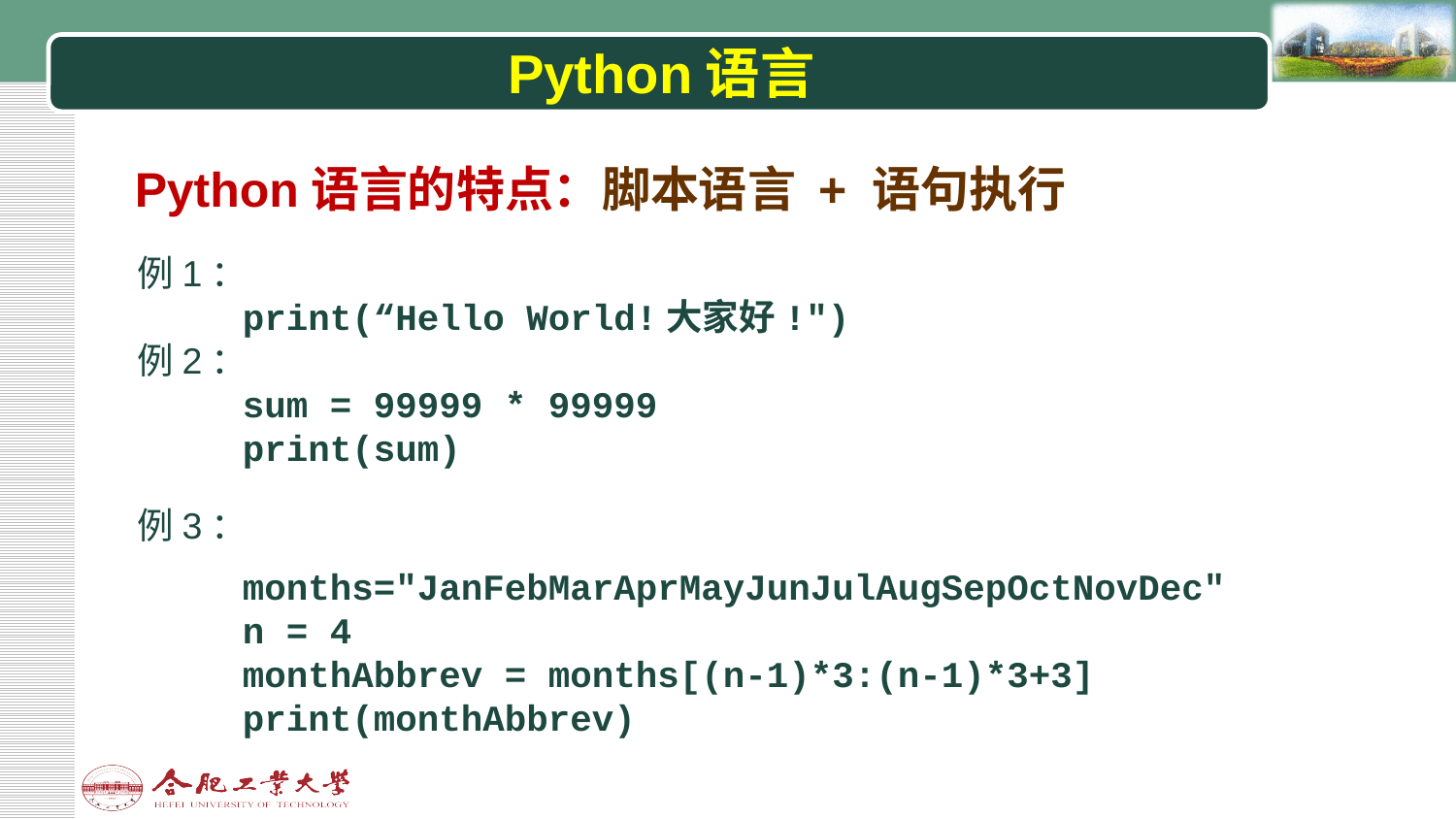

# Python语言
Python语言的特点：脚本语言 + 语句执行
  例1：
      print(“Hello World!大家好!")
  例2：
      sum = 99999 * 99999
      print(sum)
  例3：
      months="JanFebMarAprMayJunJulAugSepOctNovDec"
      n = 4
      monthAbbrev = months[(n-1)*3:(n-1)*3+3]
      print(monthAbbrev)